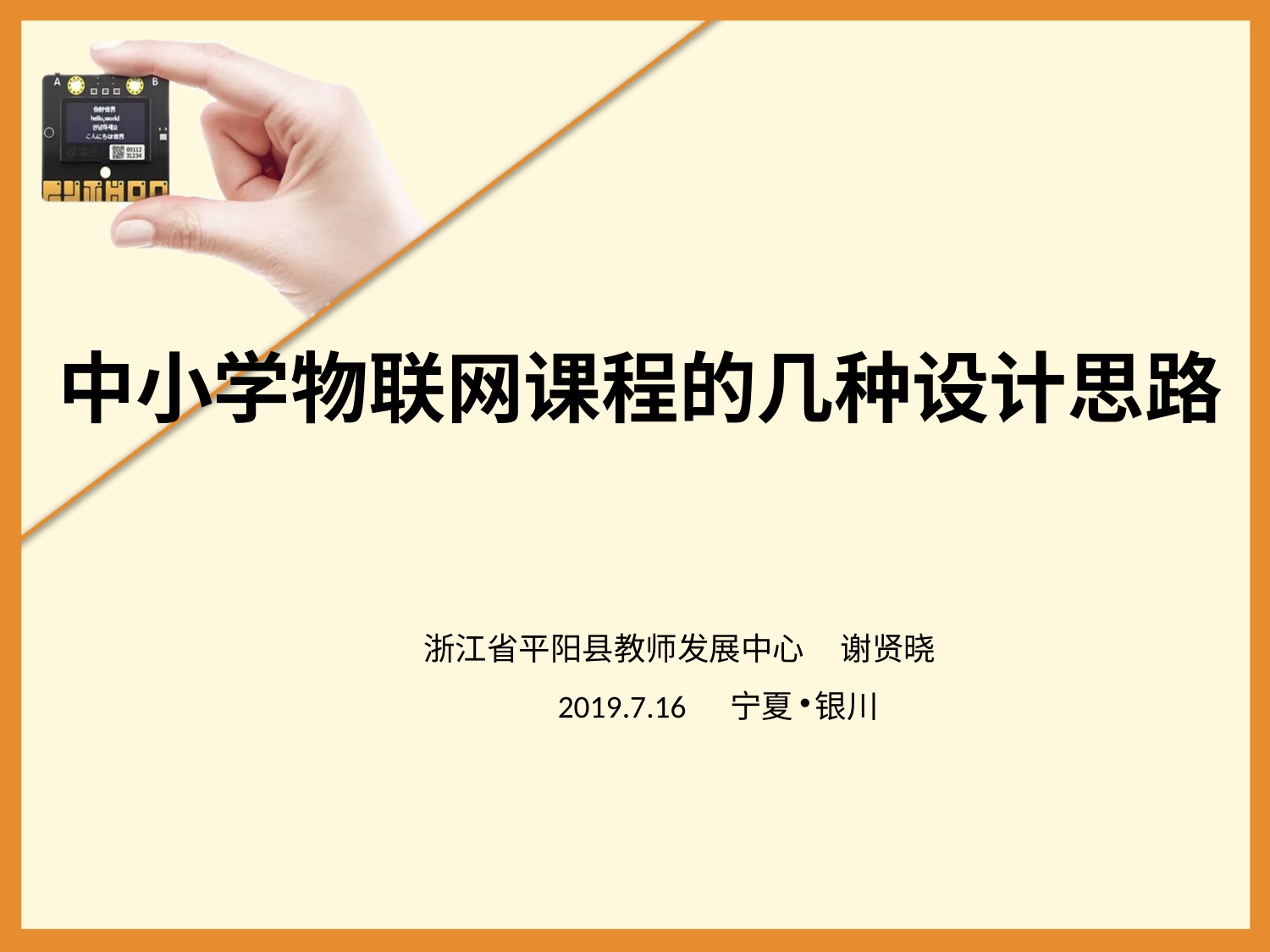

中小学物联网课程的几种设计思路
浙江省平阳县教师发展中心     谢贤晓
2019.7.16     宁夏   银川
•